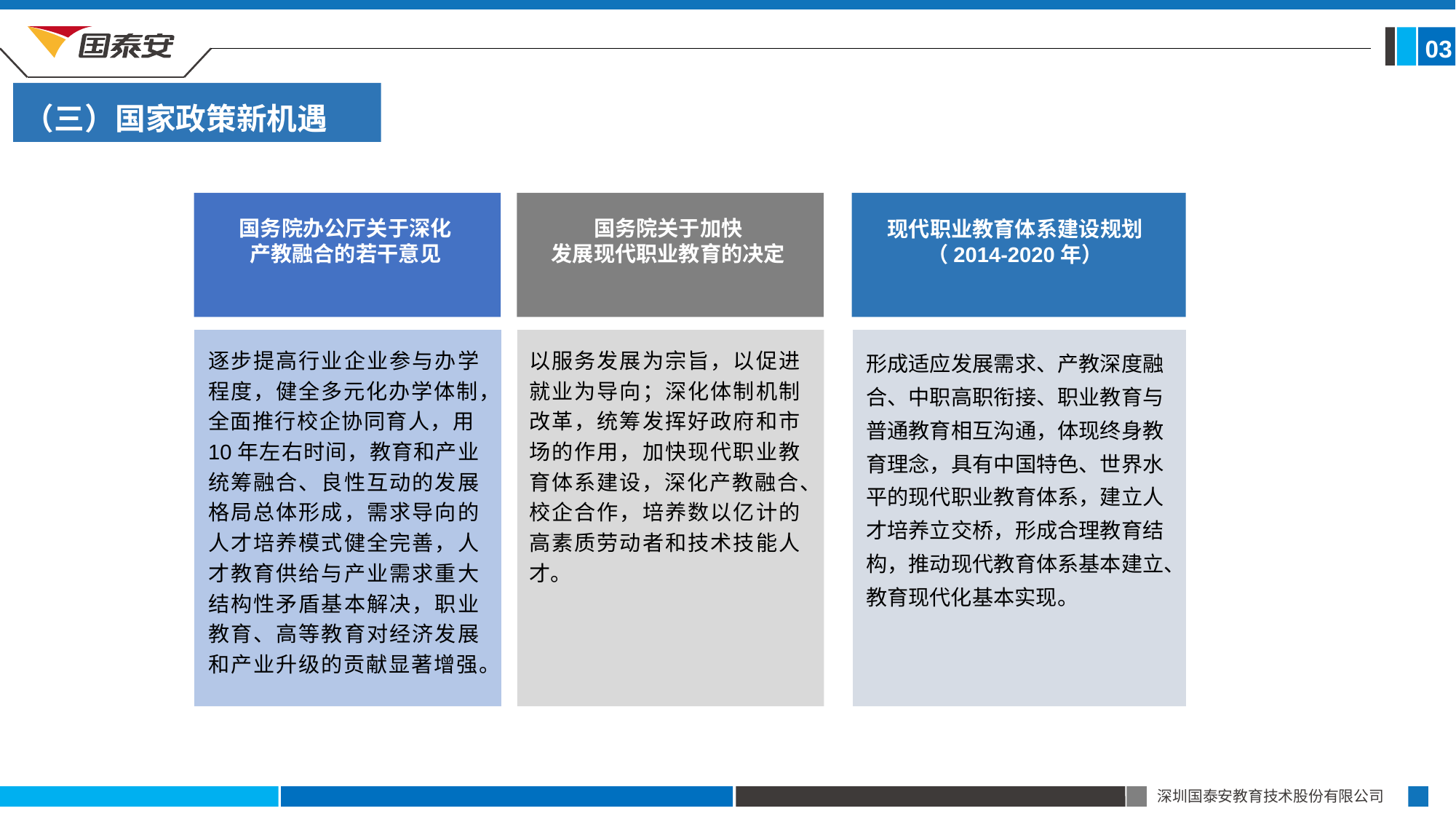

03

（三）国家政策新机遇

国务院办公厅关于深化
产教融合的若干意见

国务院关于加快
发展现代职业教育的决定
以服务发展为宗旨，以促进就业为导向；深化体制机制改革，统筹发挥好政府和市场的作用，加快现代职业教育体系建设，深化产教融合、校企合作，培养数以亿计的高素质劳动者和技术技能人才。

现代职业教育体系建设规划
（2014-2020年）
形成适应发展需求、产教深度融合、中职高职衔接、职业教育与普通教育相互沟通，体现终身教育理念，具有中国特色、世界水平的现代职业教育体系，建立人才培养立交桥，形成合理教育结构，推动现代教育体系基本建立、教育现代化基本实现。

逐步提高行业企业参与办学程度，健全多元化办学体制，全面推行校企协同育人，用10年左右时间，教育和产业统筹融合、良性互动的发展格局总体形成，需求导向的人才培养模式健全完善，人才教育供给与产业需求重大结构性矛盾基本解决，职业教育、高等教育对经济发展和产业升级的贡献显著增强。